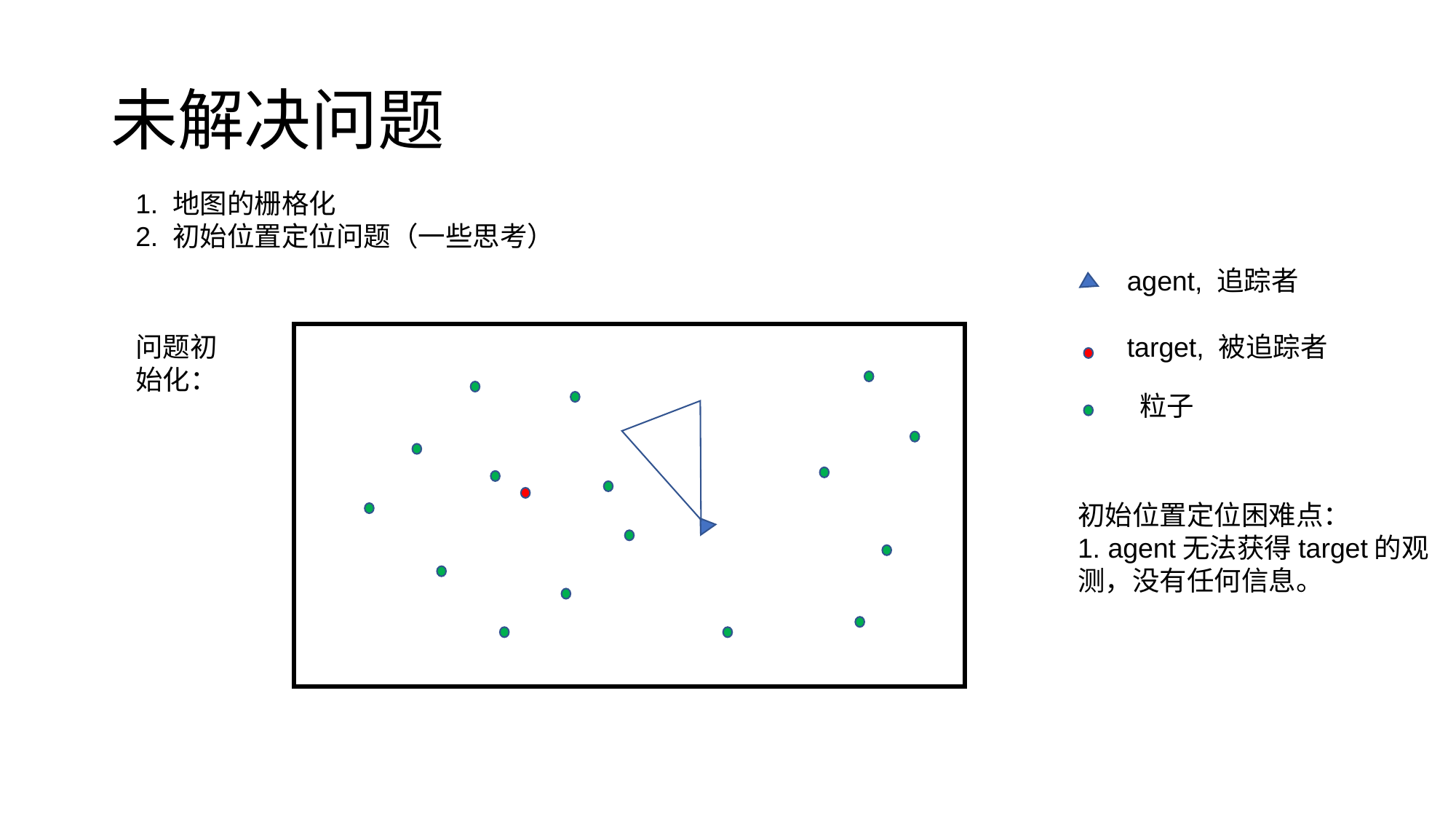

# 未解决问题
1. 地图的栅格化
2. 初始位置定位问题（一些思考）
agent, 追踪者

问题初始化：

target, 被追踪者

粒子

初始位置定位困难点：
1. agent无法获得target的观测，没有任何信息。